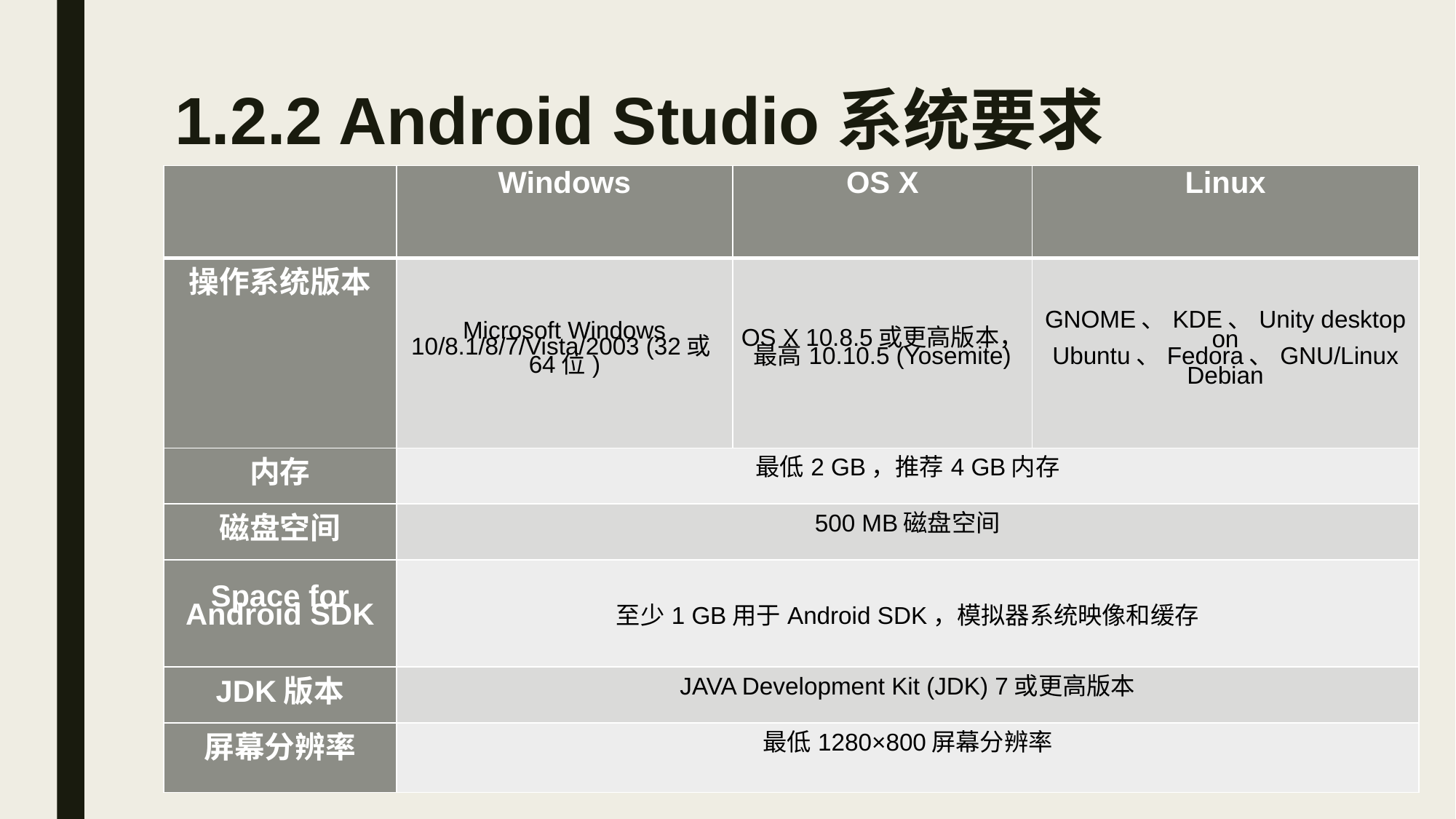

# 1.2.2 Android Studio系统要求
|  | Windows | OS X | Linux |
| --- | --- | --- | --- |
| 操作系统版本 | Microsoft Windows 10/8.1/8/7/Vista/2003 (32或64位) | OS X 10.8.5或更高版本，最高10.10.5 (Yosemite) | GNOME、KDE、Unity desktop on Ubuntu、Fedora、GNU/Linux Debian |
| 内存 | 最低2 GB，推荐4 GB内存 |  |  |
| 磁盘空间 | 500 MB磁盘空间 |  |  |
| Space for Android SDK | 至少1 GB用于Android SDK，模拟器系统映像和缓存 |  |  |
| JDK版本 | JAVA Development Kit (JDK) 7或更高版本 |  |  |
| 屏幕分辨率 | 最低1280×800屏幕分辨率 |  |  |